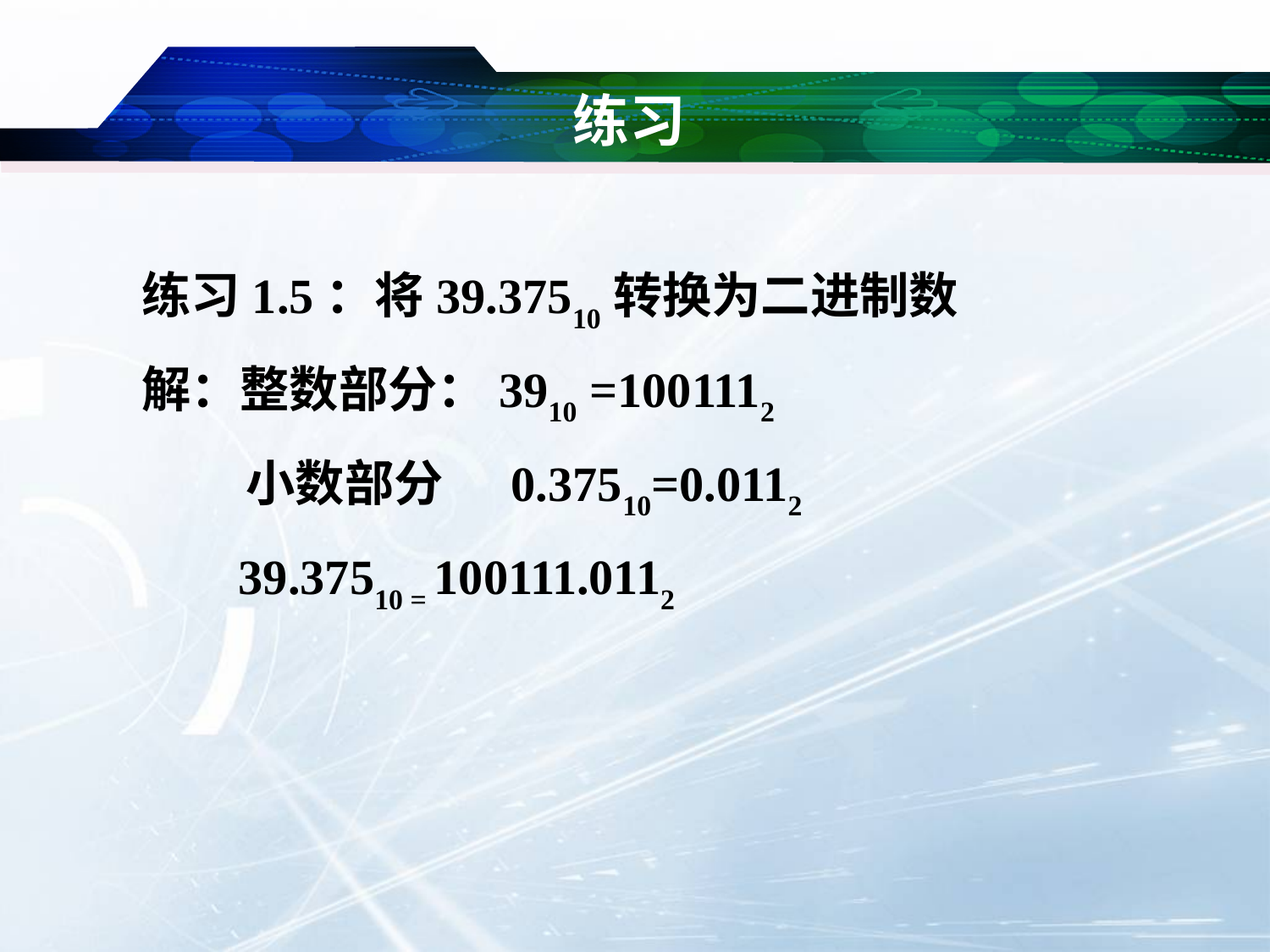

# 练习
练习1.5：将39.37510转换为二进制数
解：整数部分：3910 =1001112
	    小数部分     0.37510=0.0112
	    39.37510 = 100111.0112